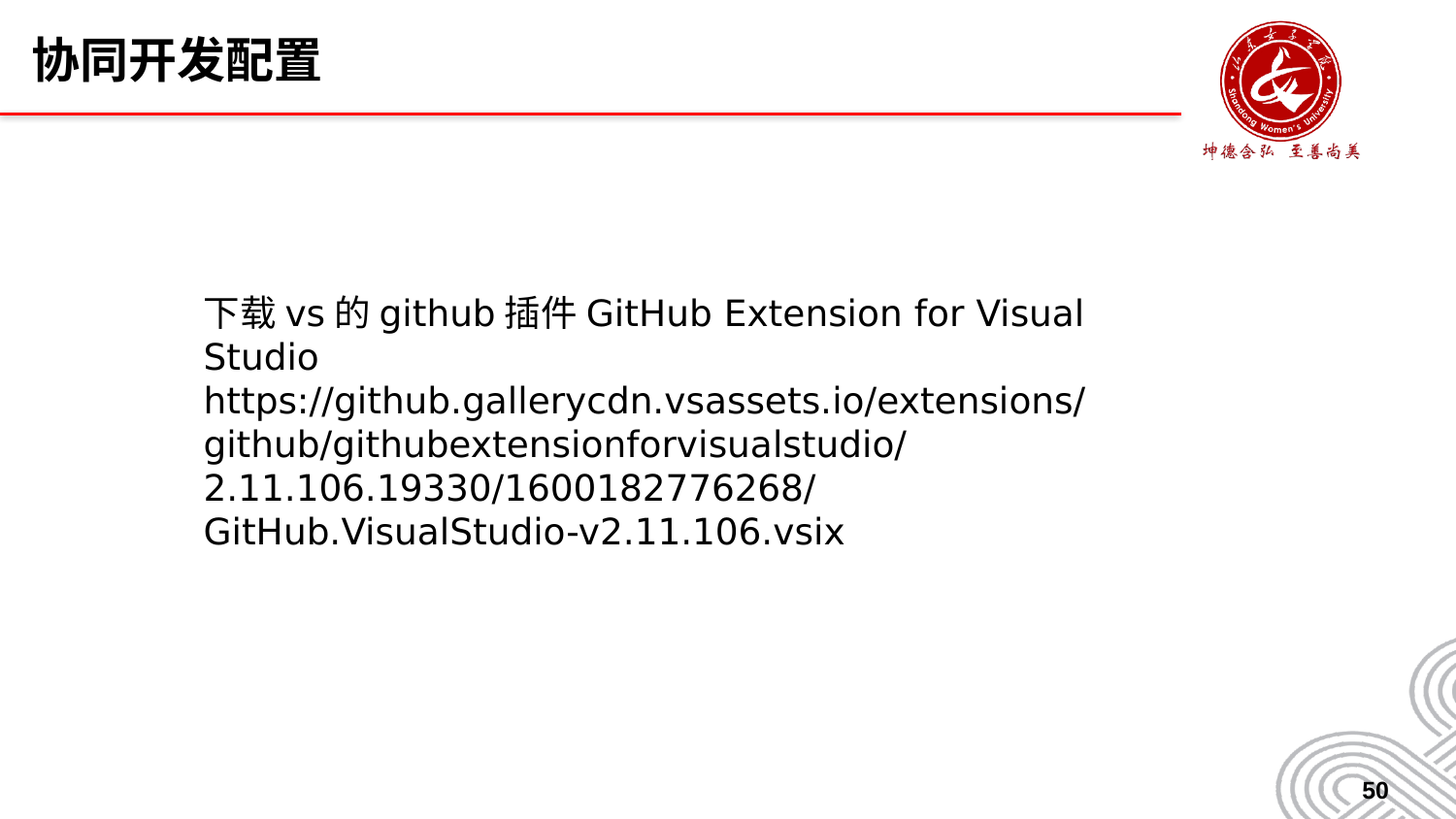

# 协同开发配置
下载vs的github插件GitHub Extension for Visual Studio
https://github.gallerycdn.vsassets.io/extensions/github/githubextensionforvisualstudio/2.11.106.19330/1600182776268/GitHub.VisualStudio-v2.11.106.vsix
50